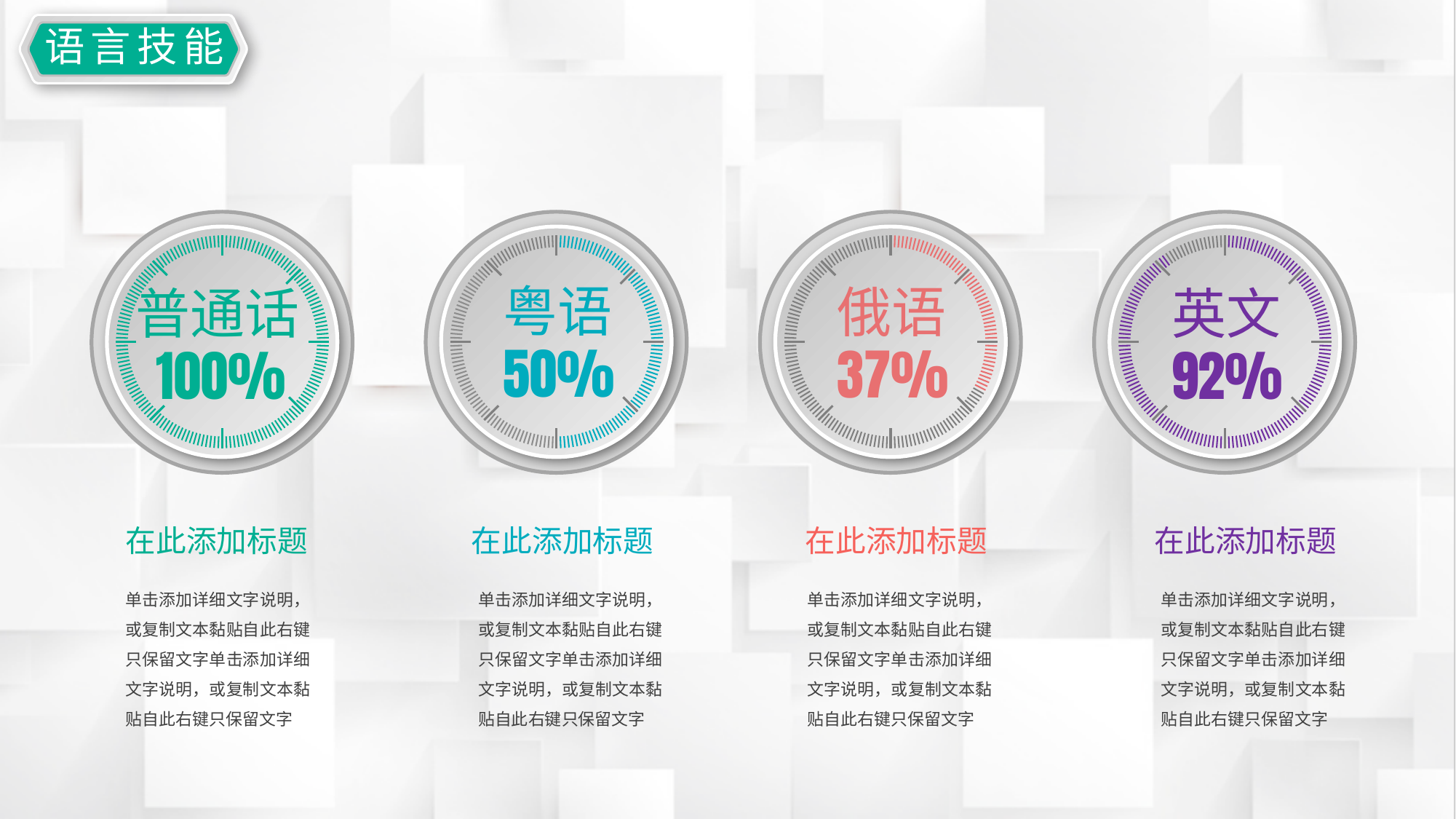

延迟符

语言技能

粤语50%
俄语37%
英文92%
普通话100%
在此添加标题
单击添加详细文字说明，或复制文本黏贴自此右键只保留文字单击添加详细文字说明，或复制文本黏贴自此右键只保留文字

在此添加标题
单击添加详细文字说明，或复制文本黏贴自此右键只保留文字单击添加详细文字说明，或复制文本黏贴自此右键只保留文字

在此添加标题
单击添加详细文字说明，或复制文本黏贴自此右键只保留文字单击添加详细文字说明，或复制文本黏贴自此右键只保留文字

在此添加标题
单击添加详细文字说明，或复制文本黏贴自此右键只保留文字单击添加详细文字说明，或复制文本黏贴自此右键只保留文字